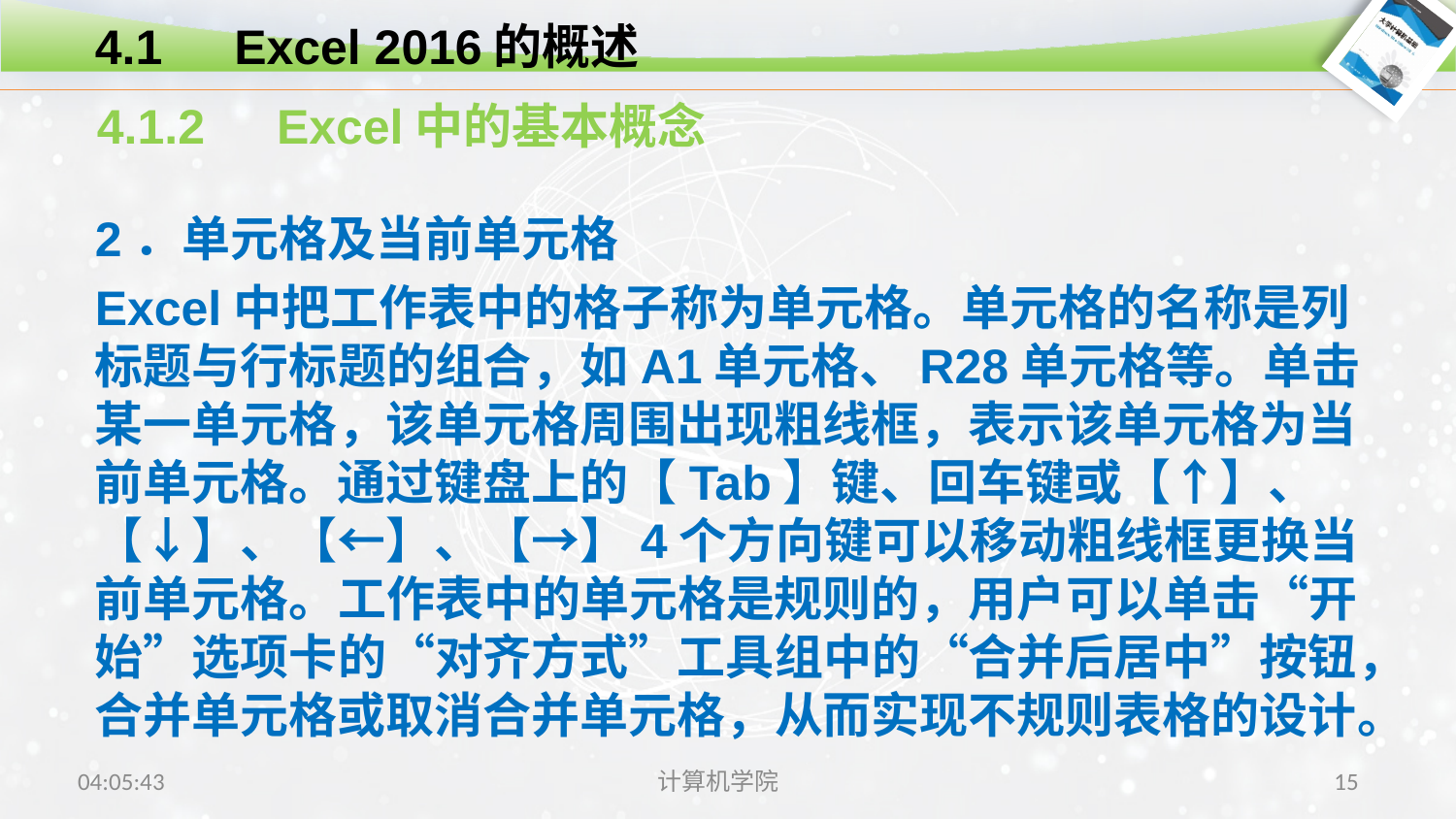

4.1　Excel 2016的概述
4.1.2　Excel中的基本概念

2．单元格及当前单元格
Excel中把工作表中的格子称为单元格。单元格的名称是列标题与行标题的组合，如A1单元格、R28单元格等。单击某一单元格，该单元格周围出现粗线框，表示该单元格为当前单元格。通过键盘上的【Tab】键、回车键或【↑】、【↓】、【←】、【→】4个方向键可以移动粗线框更换当前单元格。工作表中的单元格是规则的，用户可以单击“开始”选项卡的“对齐方式”工具组中的“合并后居中”按钮，合并单元格或取消合并单元格，从而实现不规则表格的设计。